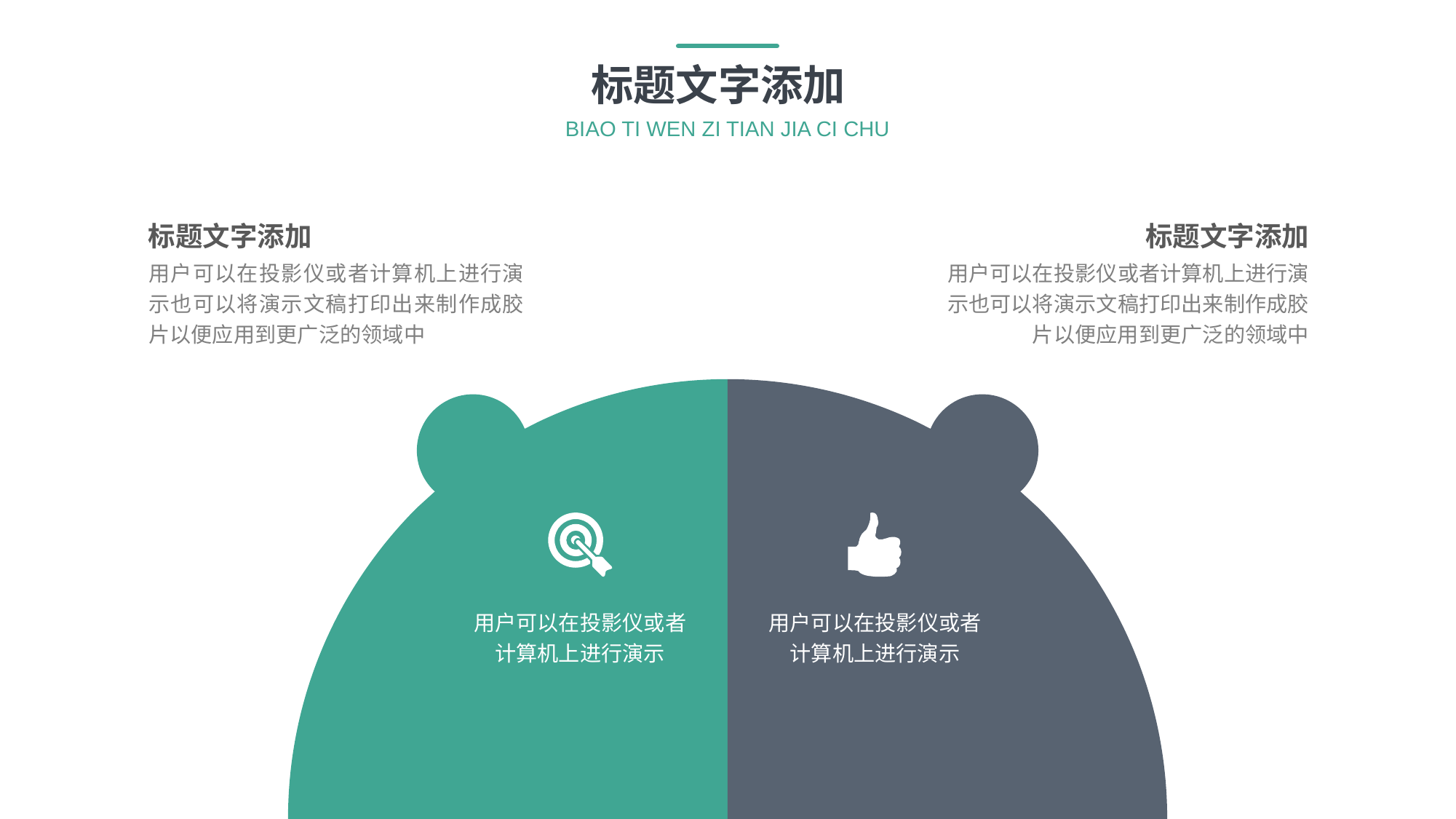

标题文字添加
BIAO TI WEN ZI TIAN JIA CI CHU
标题文字添加
用户可以在投影仪或者计算机上进行演示也可以将演示文稿打印出来制作成胶片以便应用到更广泛的领域中
标题文字添加
用户可以在投影仪或者计算机上进行演示也可以将演示文稿打印出来制作成胶片以便应用到更广泛的领域中

用户可以在投影仪或者计算机上进行演示
用户可以在投影仪或者计算机上进行演示